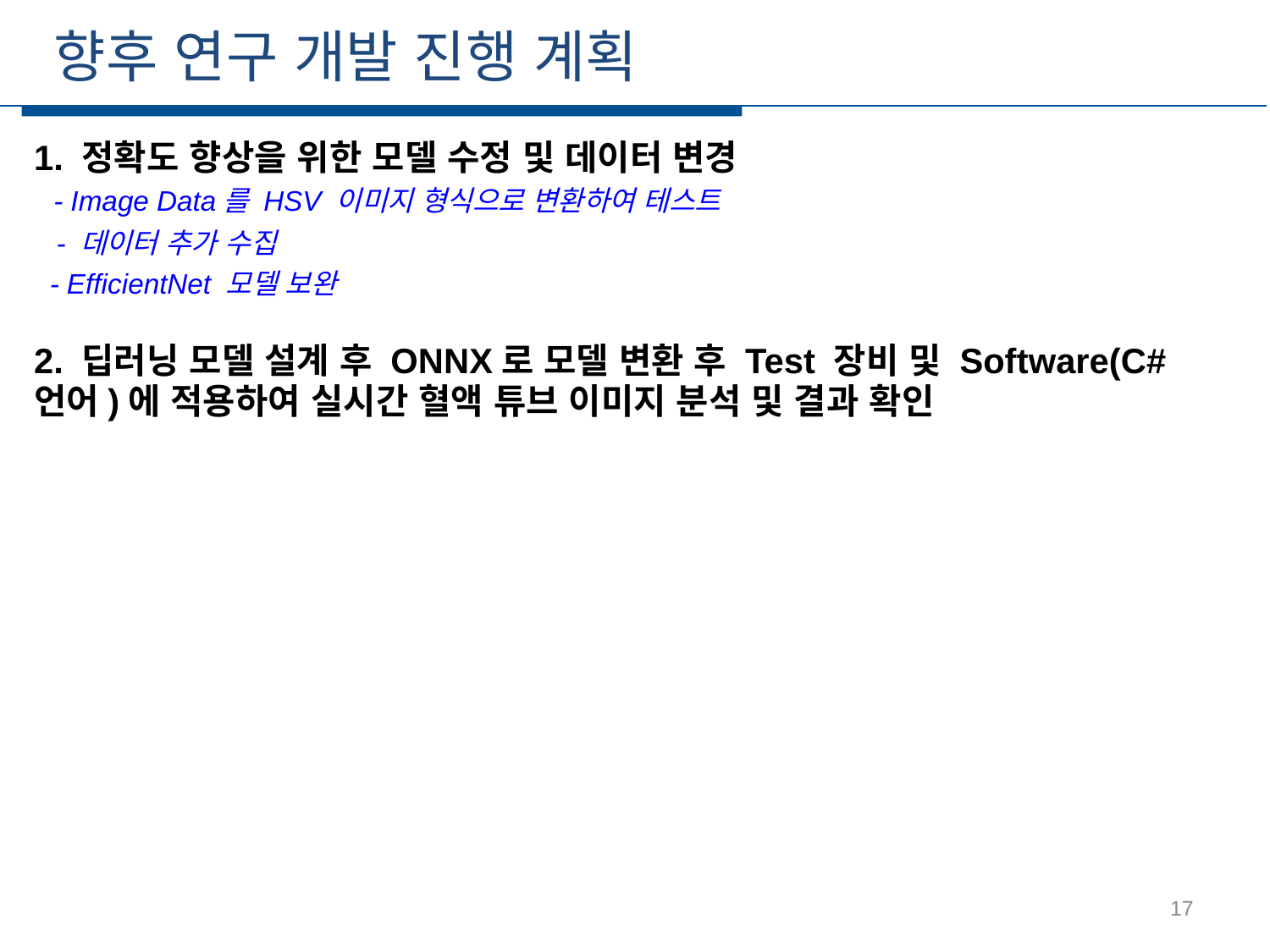

향후 연구 개발 진행 계획

1. 정확도 향상을 위한 모델 수정 및 데이터 변경
  - Image Data를 HSV 이미지 형식으로 변환하여 테스트
  - 데이터 추가 수집
  - EfficientNet 모델 보완

2. 딥러닝 모델 설계 후 ONNX로 모델 변환 후 Test 장비 및 Software(C#언어)에 적용하여 실시간 혈액 튜브 이미지 분석 및 결과 확인

17